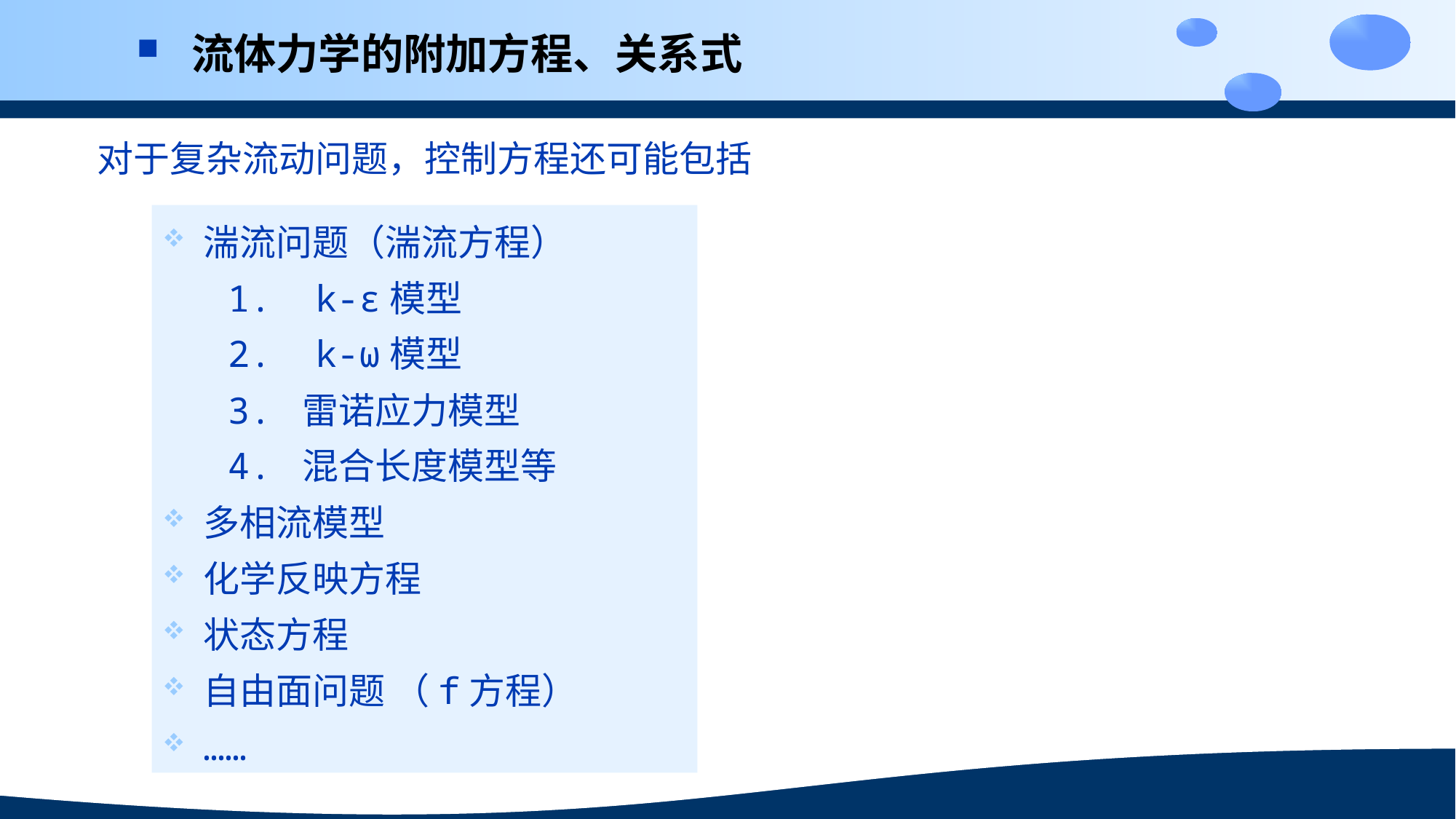

# 流体力学的附加方程、关系式
对于复杂流动问题，控制方程还可能包括
湍流问题（湍流方程）
   1.  k-ε模型
   2.  k-ω模型
   3. 雷诺应力模型
   4. 混合长度模型等
多相流模型
化学反映方程
状态方程
自由面问题 （f方程）
……